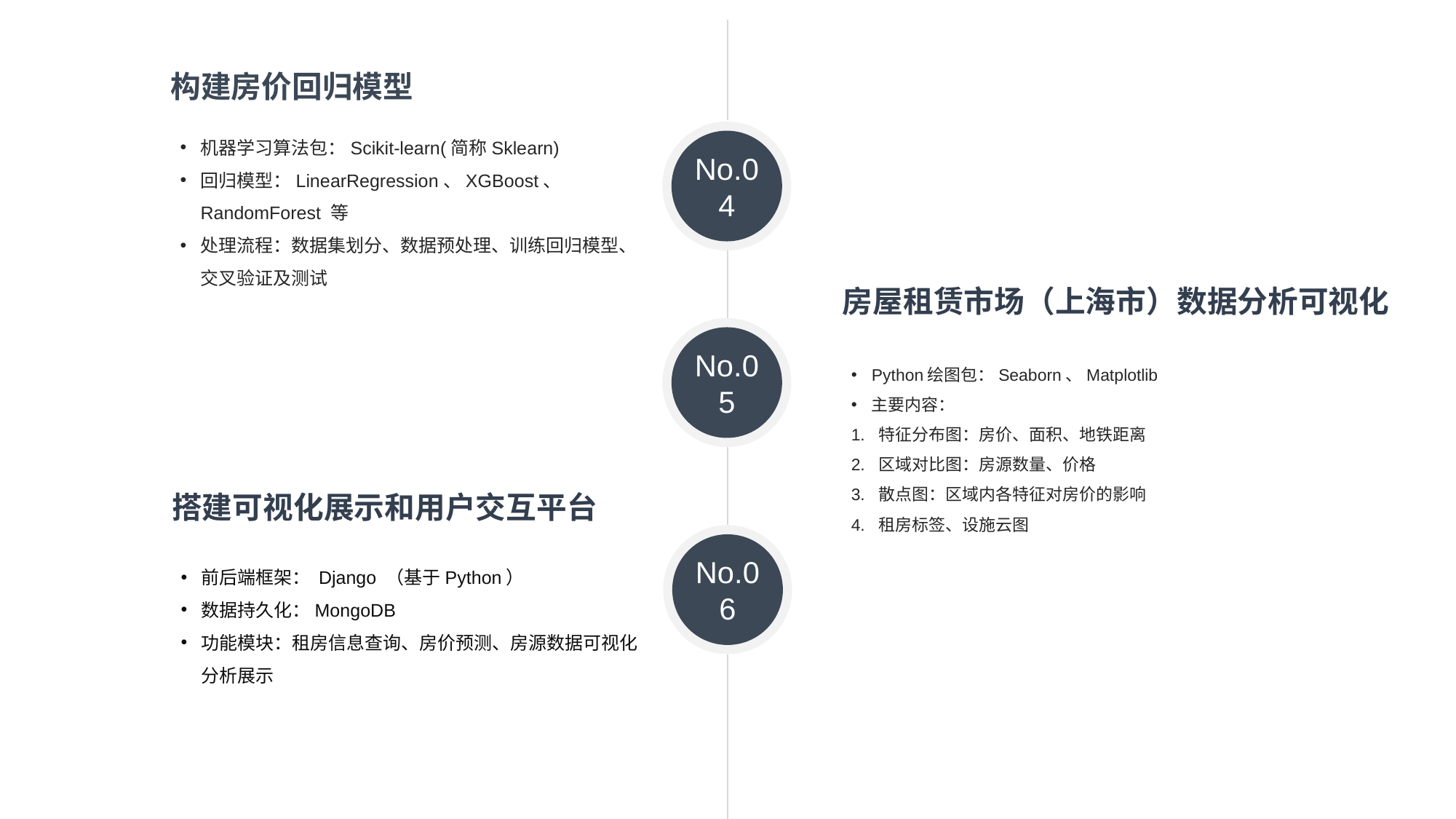

构建房价回归模型
机器学习算法包：Scikit-learn(简称Sklearn)
回归模型：LinearRegression、XGBoost、 RandomForest 等
处理流程：数据集划分、数据预处理、训练回归模型、交叉验证及测试

No.04
房屋租赁市场（上海市）数据分析可视化

No.05
Python绘图包：Seaborn、Matplotlib
主要内容：
特征分布图：房价、面积、地铁距离
区域对比图：房源数量、价格
散点图：区域内各特征对房价的影响
租房标签、设施云图
搭建可视化展示和用户交互平台

No.06
前后端框架： Django （基于Python）
数据持久化：MongoDB
功能模块：租房信息查询、房价预测、房源数据可视化分析展示